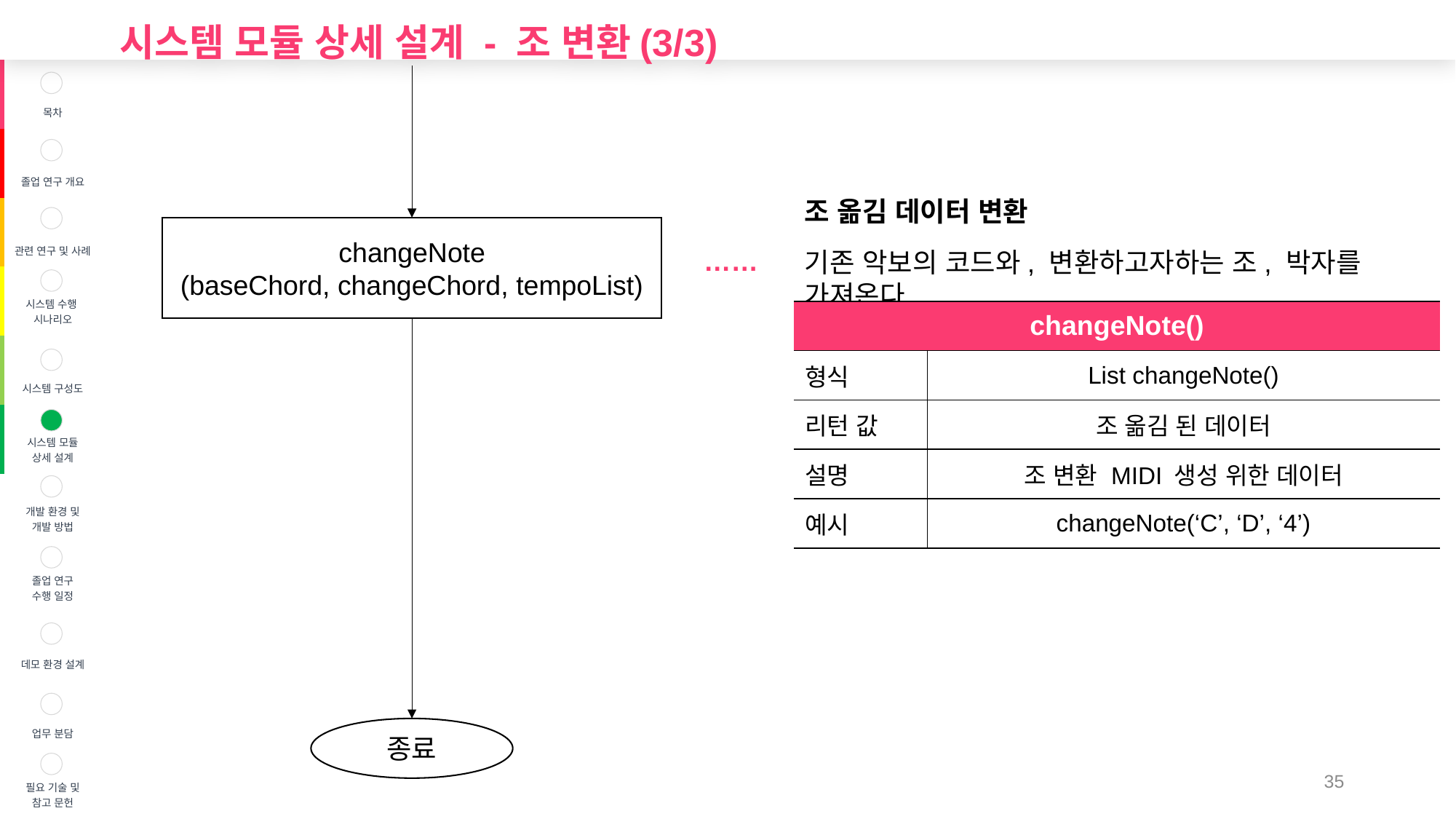

시스템 모듈 상세 설계 - 조 변환(3/3)
|  | 목차 |
| --- | --- |
|  | 졸업 연구 개요 |
|  | 관련 연구 및 사례 |
|  | 시스템 수행 시나리오 |
|  | 시스템 구성도 |
|  | 시스템 모듈 상세 설계 |
|  | 개발 환경 및 개발 방법 |
|  | 졸업 연구 수행 일정 |
|  | 데모 환경 설계 |
|  | 업무 분담 |
|  | 필요 기술 및 참고 문헌 |

조 옮김 데이터 변환

기존 악보의 코드와, 변환하고자하는 조, 박자를 가져온다.

changeNote
(baseChord, changeChord, tempoList)
……

| changeNote() |  |
| --- | --- |
| 형식 | List changeNote() |
| 리턴 값 | 조 옮김 된 데이터 |
| 설명 | 조 변환 MIDI 생성 위한 데이터 |
| 예시 | changeNote(‘C’, ‘D’, ‘4’) |

종료

35